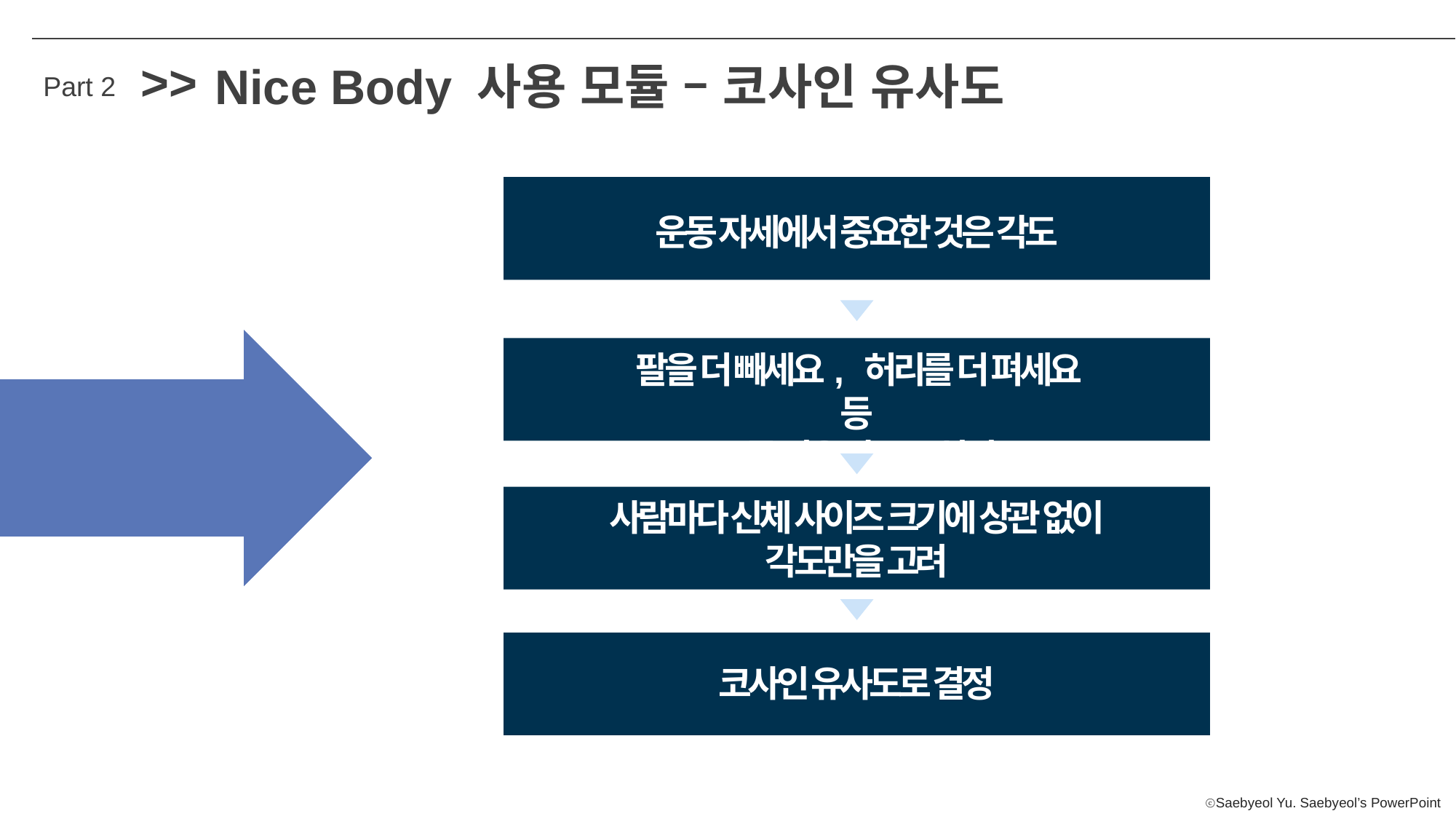

>>
Nice Body 사용 모듈 – 코사인 유사도
Part 2

운동 자세에서 중요한 것은 각도

팔을 더 빼세요,  허리를 더 펴세요 등
모든 것은 각도로 설명

사람마다 신체 사이즈 크기에 상관 없이
각도만을 고려

코사인 유사도로 결정